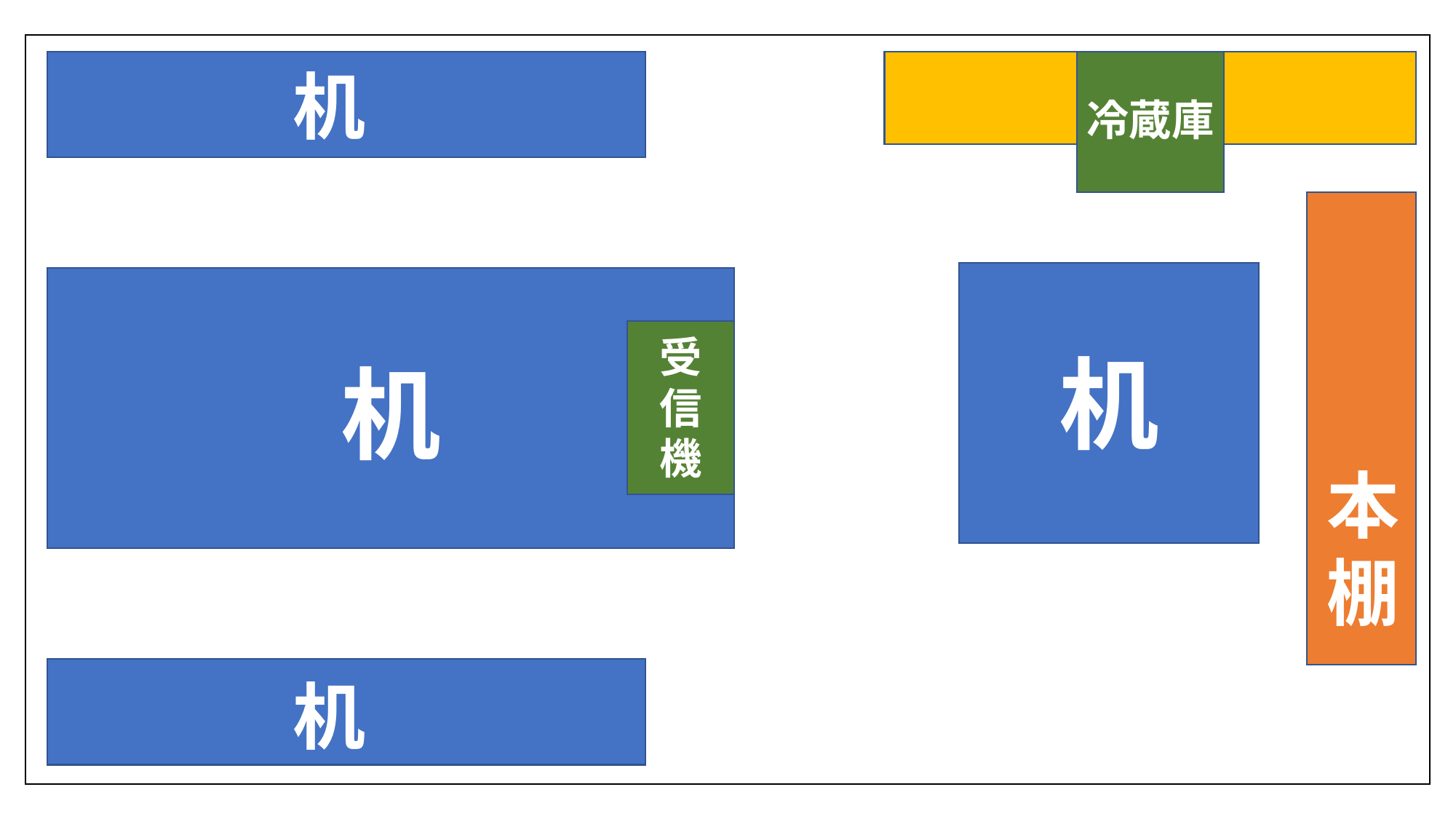

机

冷蔵庫

机

受
信
機
机

机

本
棚